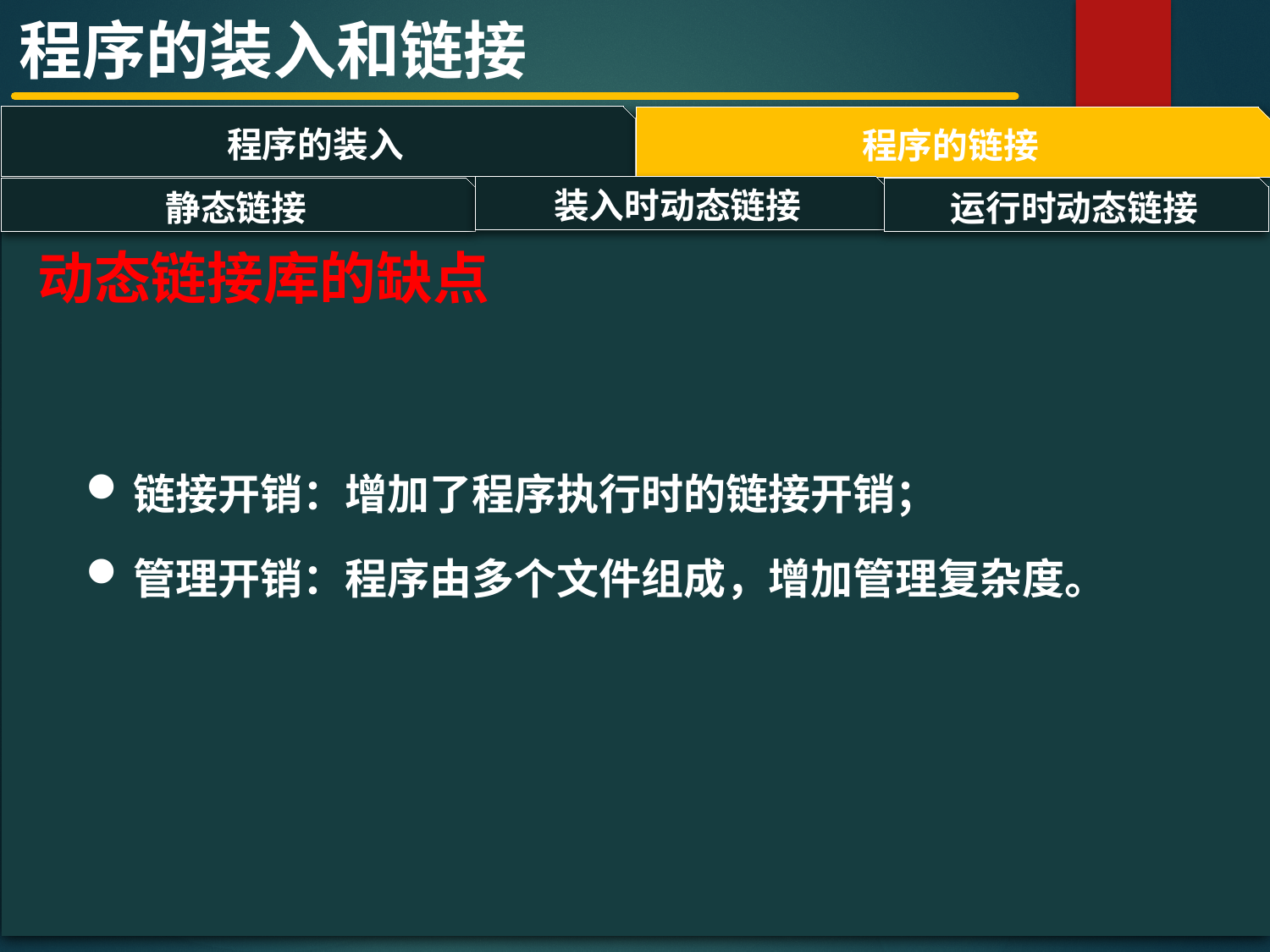

程序的装入和链接
程序的装入
程序的链接
#
装入时动态链接
运行时动态链接
静态链接
动态链接库的缺点
链接开销：增加了程序执行时的链接开销；
管理开销：程序由多个文件组成，增加管理复杂度。